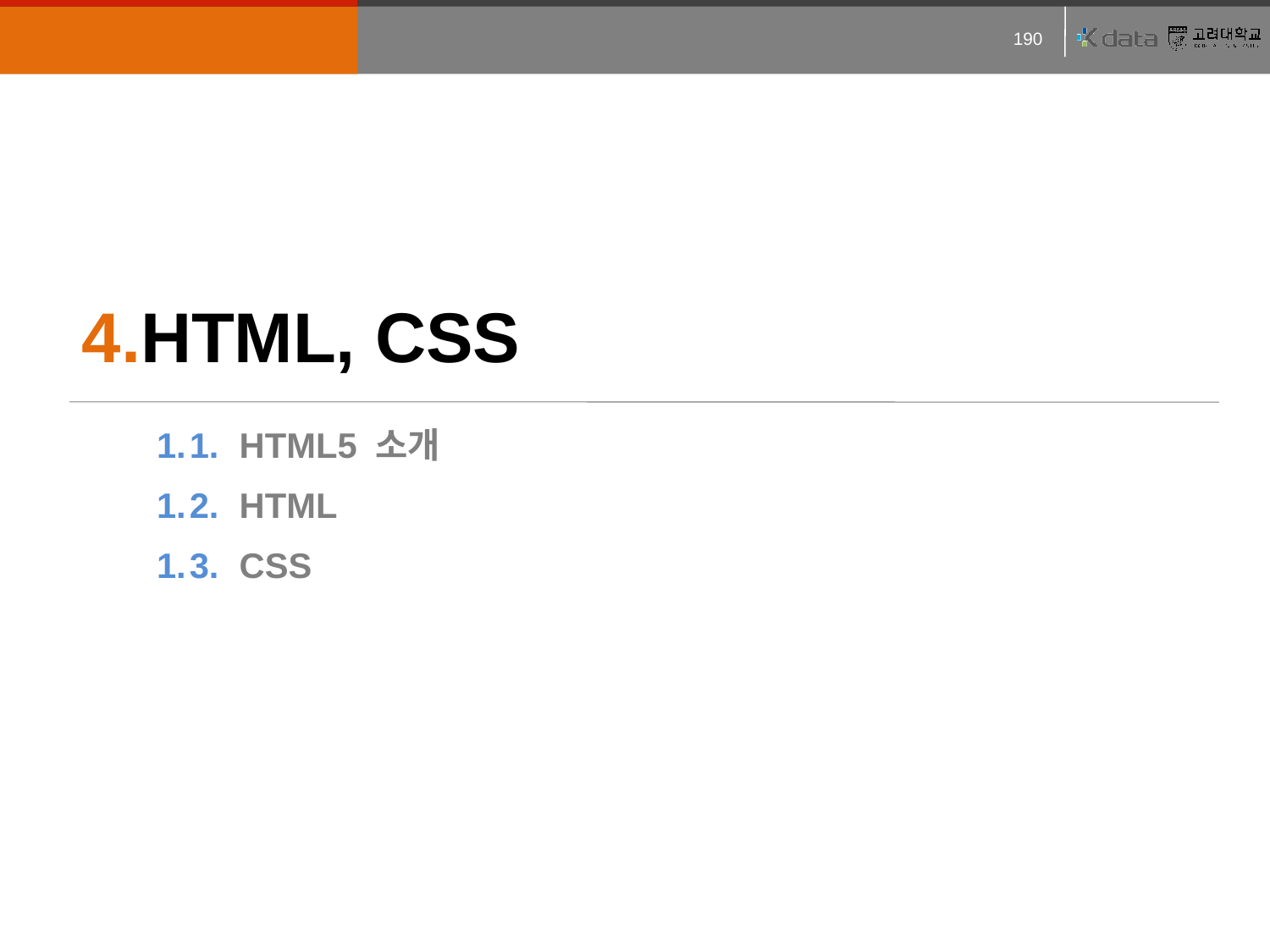

HTML, CSS
1.
1.
1.
HTML5 소개
HTML
CSS